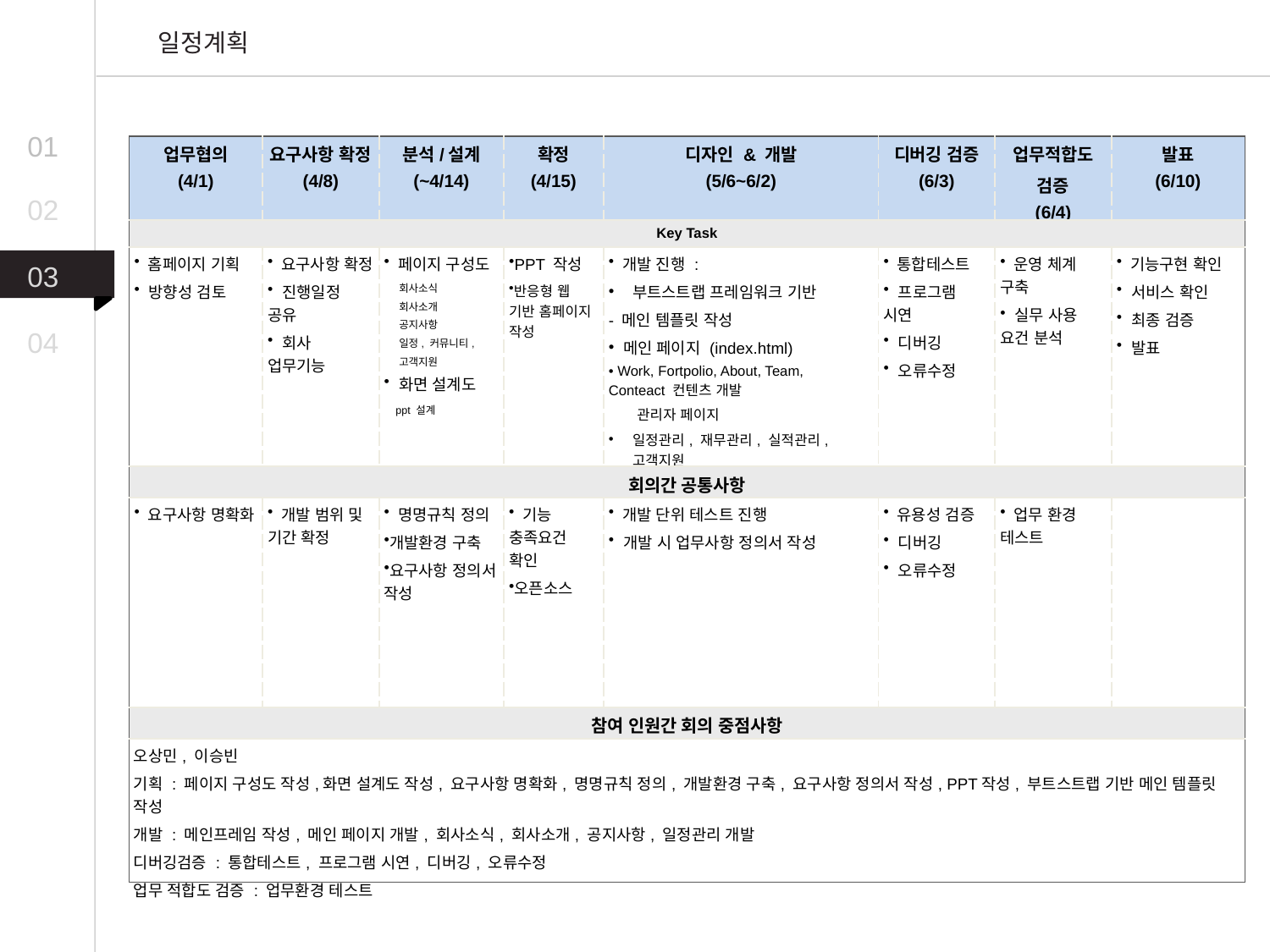

일정계획
01
| 업무협의 (4/1) | 요구사항 확정 (4/8) | 분석/설계 (~4/14) | 확정 (4/15) | 디자인 & 개발 (5/6~6/2) | 디버깅 검증 (6/3) | 업무적합도 검증 (6/4) | 발표 (6/10) |
| --- | --- | --- | --- | --- | --- | --- | --- |
| Key Task |  |  |  |  |  |  |  |
| 홈페이지 기획 방향성 검토 | 요구사항 확정 진행일정 공유 회사 업무기능 | 페이지 구성도 회사소식 회사소개 공지사항 일정, 커뮤니티, 고객지원 화면 설계도 ppt 설계 | PPT 작성 반응형 웹 기반 홈페이지 작성 | 개발 진행 : 부트스트랩 프레임워크 기반 - 메인 템플릿 작성 메인 페이지 (index.html) Work, Fortpolio, About, Team, Conteact 컨텐츠 개발 관리자 페이지 일정관리, 재무관리, 실적관리, 고객지원 | 통합테스트 프로그램 시연 디버깅 오류수정 | 운영 체계 구축 실무 사용 요건 분석 | 기능구현 확인 서비스 확인 최종 검증 발표 |
| 회의간 공통사항 |  |  |  |  |  |  |  |
| 요구사항 명확화 | 개발 범위 및 기간 확정 | 명명규칙 정의 개발환경 구축 요구사항 정의서 작성 | 기능 충족요건 확인 오픈소스 | 개발 단위 테스트 진행 개발 시 업무사항 정의서 작성 | 유용성 검증 디버깅 오류수정 | 업무 환경 테스트 |  |
| 참여 인원간 회의 중점사항 |  |  |  |  |  |  |  |
| 오상민, 이승빈 기획 : 페이지 구성도 작성,화면 설계도 작성, 요구사항 명확화, 명명규칙 정의, 개발환경 구축, 요구사항 정의서 작성, PPT작성, 부트스트랩 기반 메인 템플릿 작성 개발 : 메인프레임 작성, 메인 페이지 개발, 회사소식, 회사소개, 공지사항, 일정관리 개발 디버깅검증 : 통합테스트, 프로그램 시연, 디버깅, 오류수정 업무 적합도 검증 : 업무환경 테스트 |  |  |  |  |  |  |  |
02

03

04